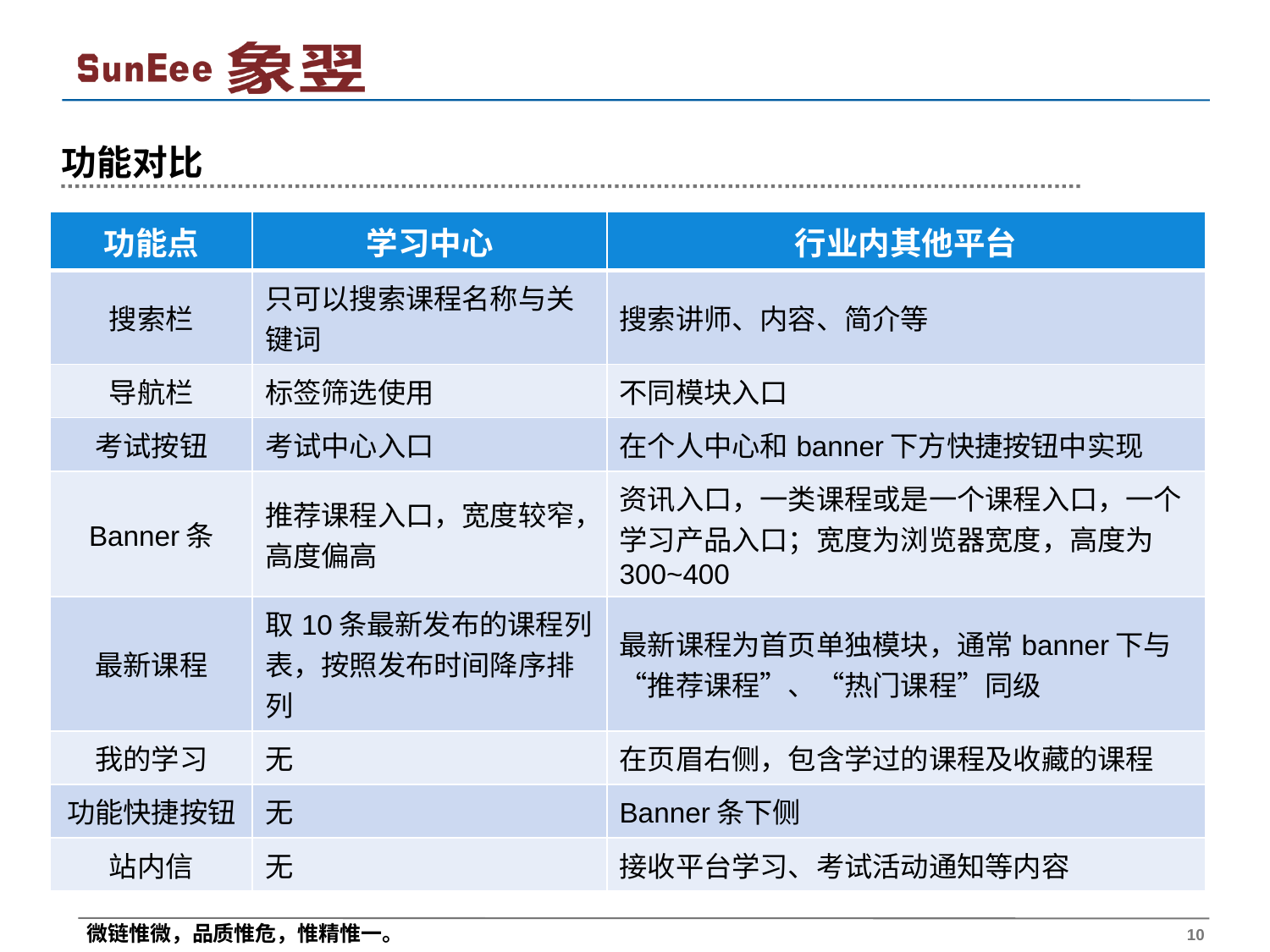

# 功能对比
| 功能点 | 学习中心 | 行业内其他平台 |
| --- | --- | --- |
| 搜索栏 | 只可以搜索课程名称与关键词 | 搜索讲师、内容、简介等 |
| 导航栏 | 标签筛选使用 | 不同模块入口 |
| 考试按钮 | 考试中心入口 | 在个人中心和banner下方快捷按钮中实现 |
| Banner条 | 推荐课程入口，宽度较窄，高度偏高 | 资讯入口，一类课程或是一个课程入口，一个学习产品入口；宽度为浏览器宽度，高度为300~400 |
| 最新课程 | 取10条最新发布的课程列表，按照发布时间降序排列 | 最新课程为首页单独模块，通常banner下与“推荐课程”、“热门课程”同级 |
| 我的学习 | 无 | 在页眉右侧，包含学过的课程及收藏的课程 |
| 功能快捷按钮 | 无 | Banner条下侧 |
| 站内信 | 无 | 接收平台学习、考试活动通知等内容 |
 10